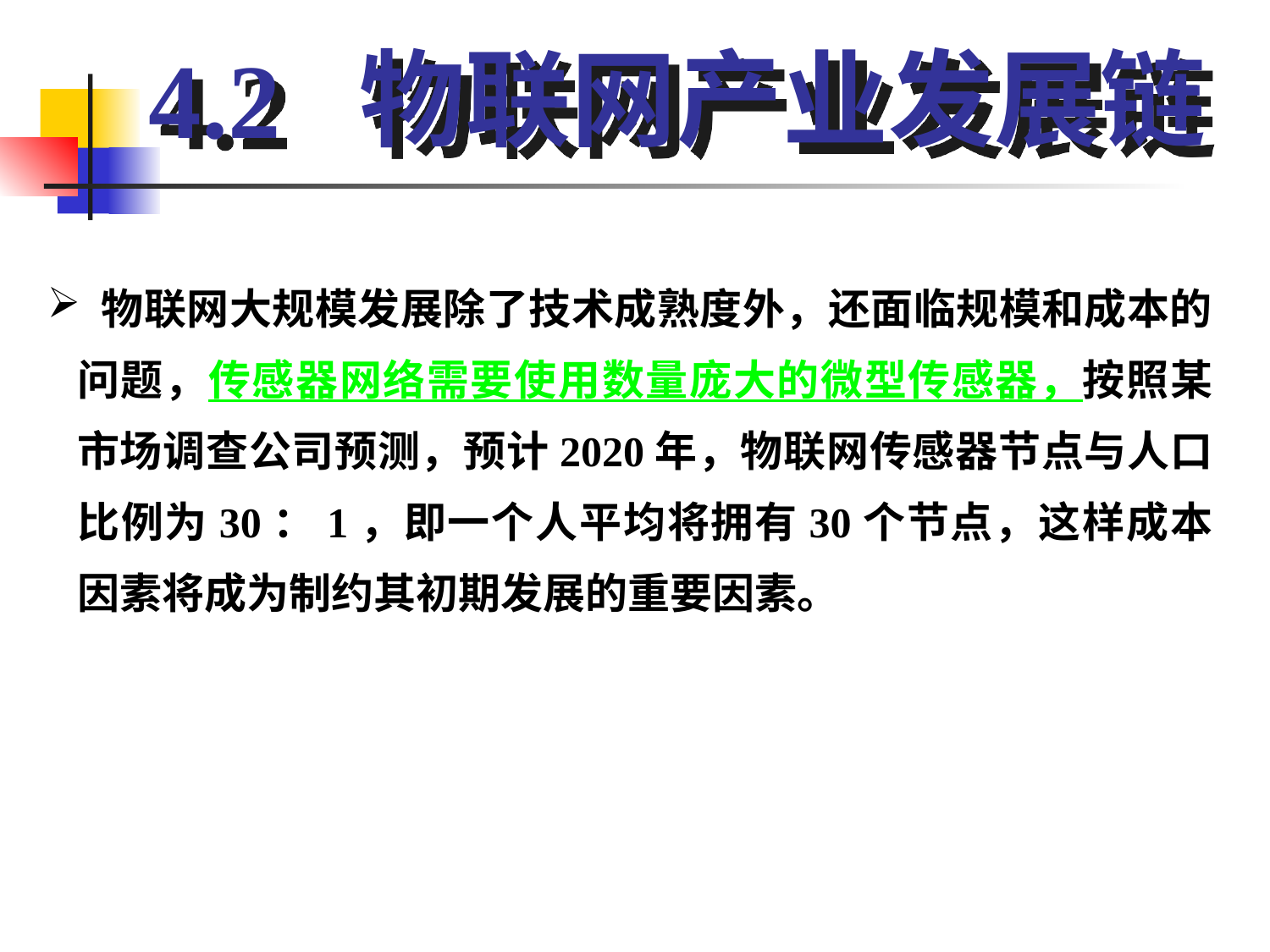

4.2  物联网产业发展链
 物联网大规模发展除了技术成熟度外，还面临规模和成本的问题，传感器网络需要使用数量庞大的微型传感器，按照某市场调查公司预测，预计2020年，物联网传感器节点与人口比例为30：1，即一个人平均将拥有30个节点，这样成本因素将成为制约其初期发展的重要因素。